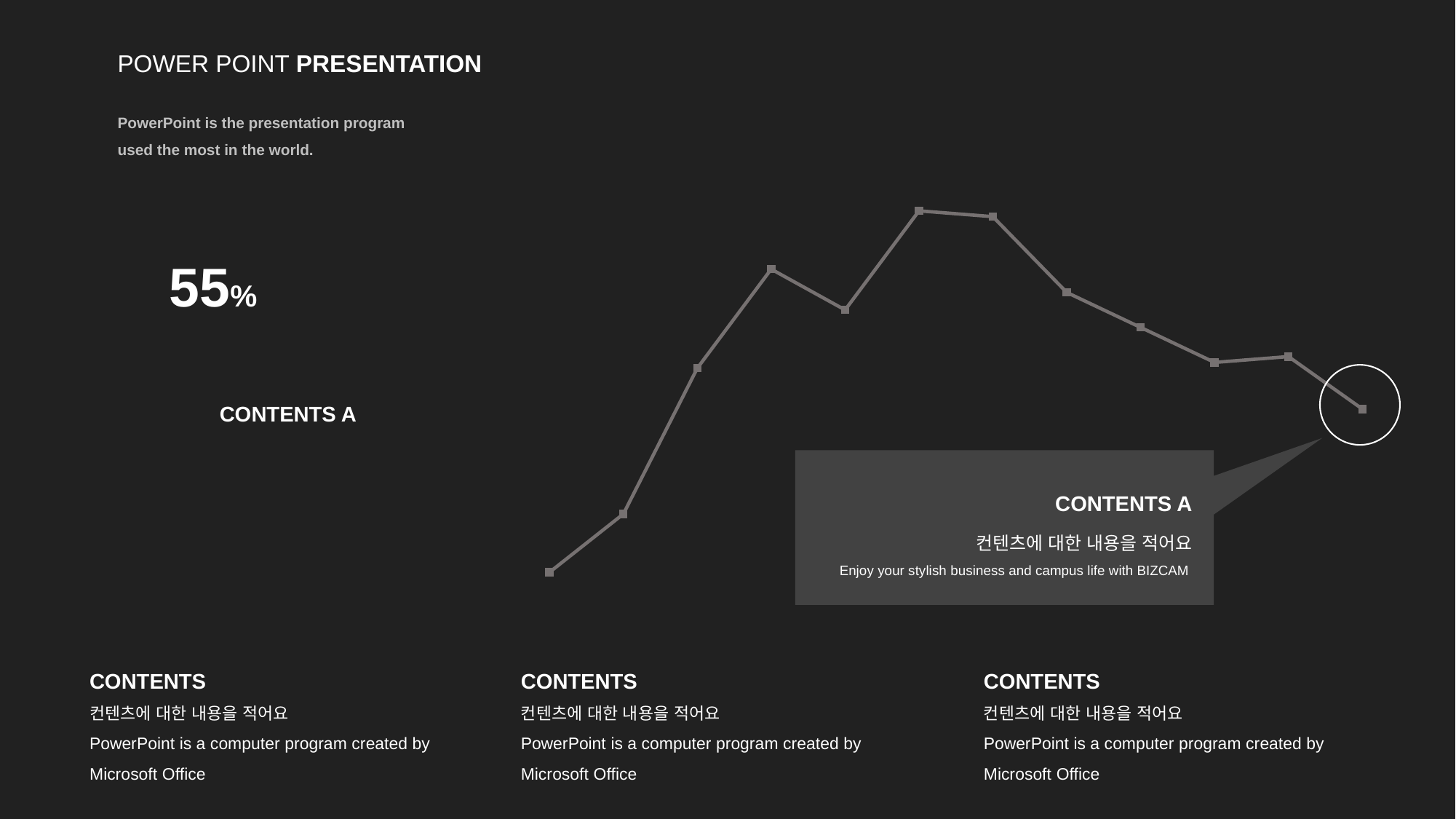

POWER POINT PRESENTATION

PowerPoint is the presentation program
used the most in the world.

### Chart

| Category | 계열 1 |
|---|---|
| 1 | 0.0 |
| 2 | 1.0 |
| 3 | 3.5 |
| 4 | 5.2 |
| 5 | 4.5 |
| 6 | 6.2 |
| 7 | 6.1 |
| 8 | 4.8 |
| 9 | 4.2 |
| 10 | 3.6 |
| 11 | 3.7 |
| 12 | 2.8 |
55%

CONTENTS A
CONTENTS A

컨텐츠에 대한 내용을 적어요
Enjoy your stylish business and campus life with BIZCAM
CONTENTS
컨텐츠에 대한 내용을 적어요
PowerPoint is a computer program created by Microsoft Office
CONTENTS
컨텐츠에 대한 내용을 적어요
PowerPoint is a computer program created by Microsoft Office
CONTENTS
컨텐츠에 대한 내용을 적어요
PowerPoint is a computer program created by Microsoft Office